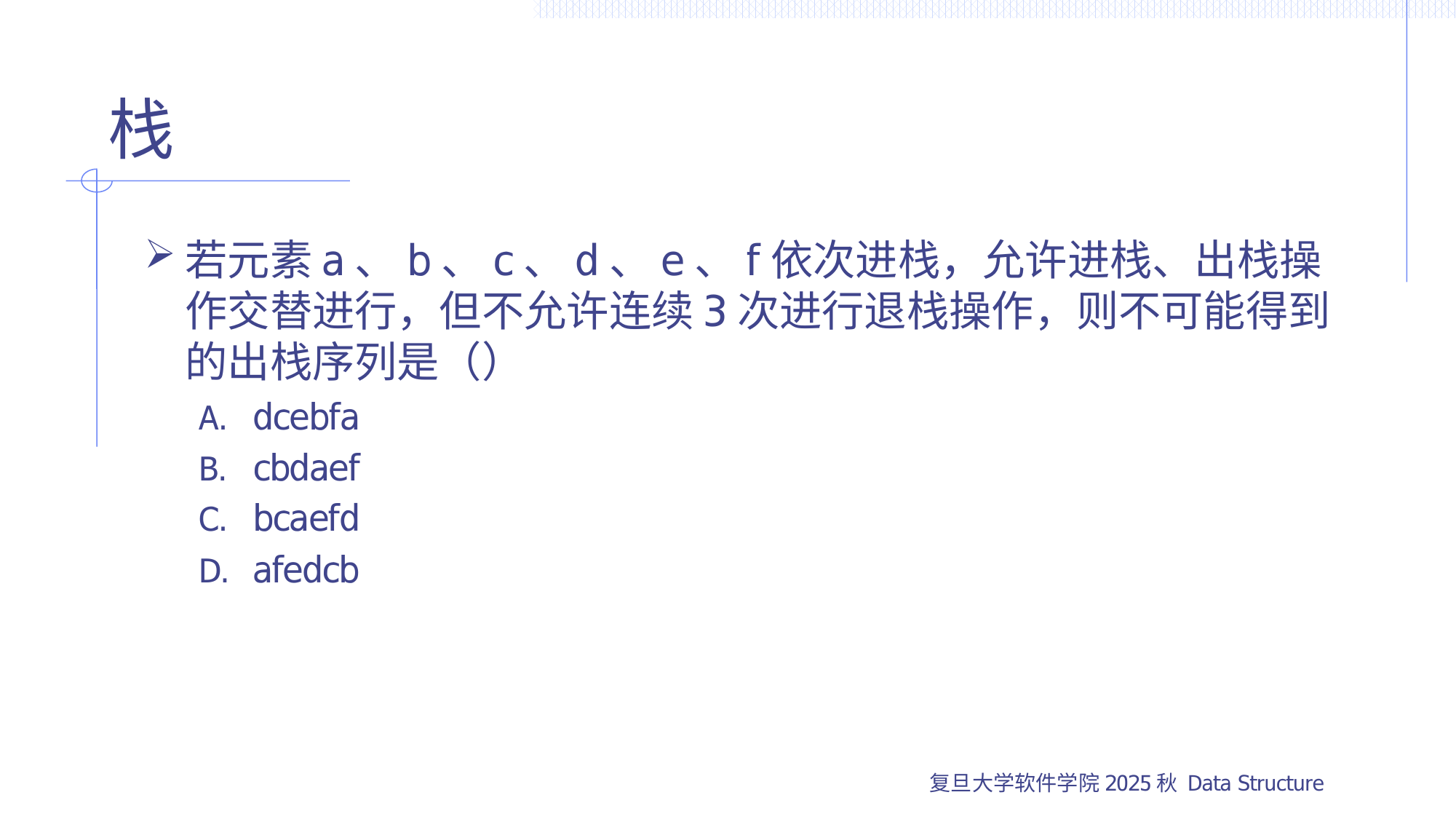

# 栈
若元素a、b、c、d、e、f依次进栈，允许进栈、出栈操作交替进行，但不允许连续3次进行退栈操作，则不可能得到的出栈序列是（）
dcebfa
cbdaef
bcaefd
afedcb